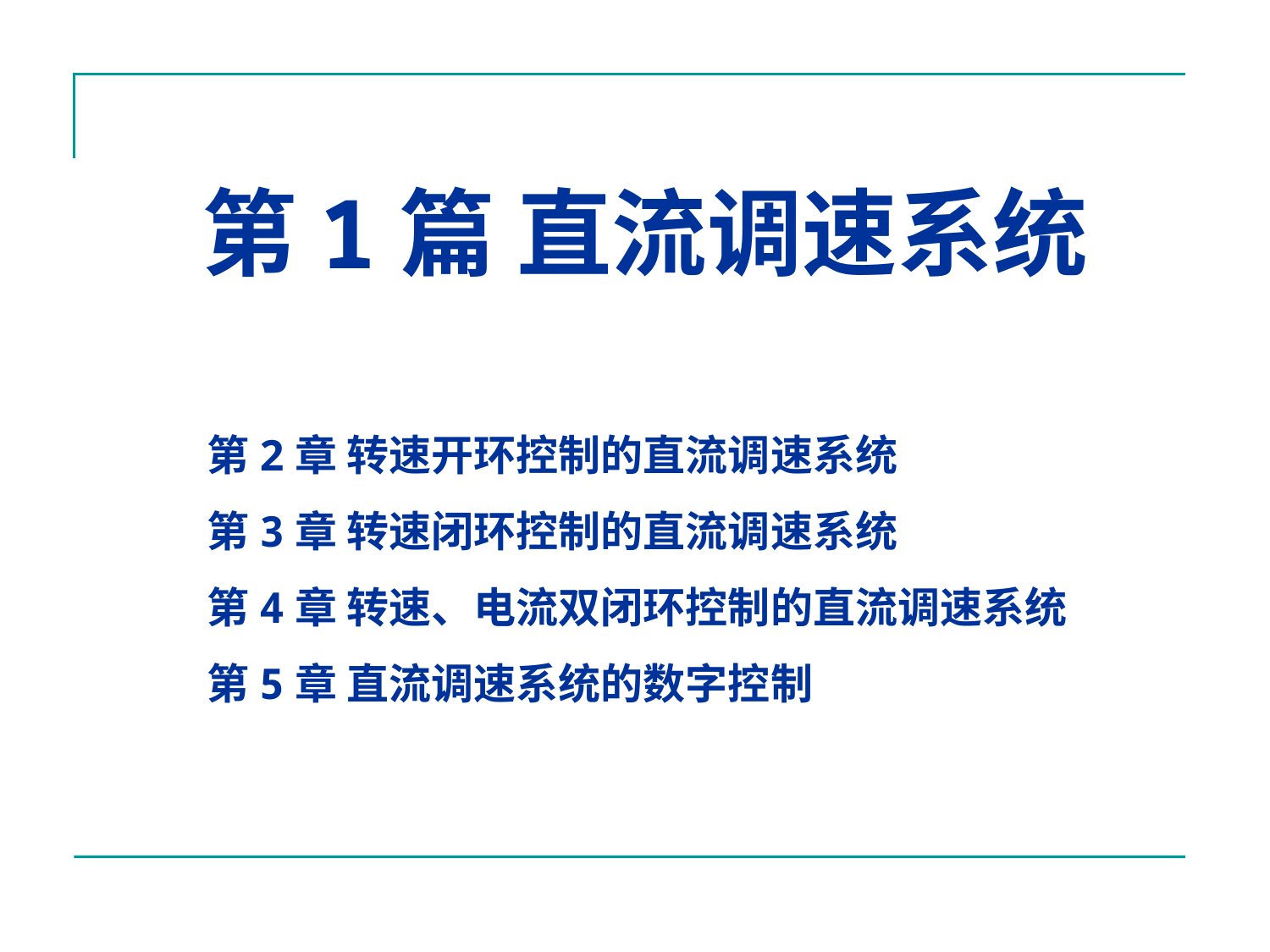

第1篇 直流调速系统

第2章 转速开环控制的直流调速系统
第3章 转速闭环控制的直流调速系统
第4章 转速、电流双闭环控制的直流调速系统
第5章 直流调速系统的数字控制